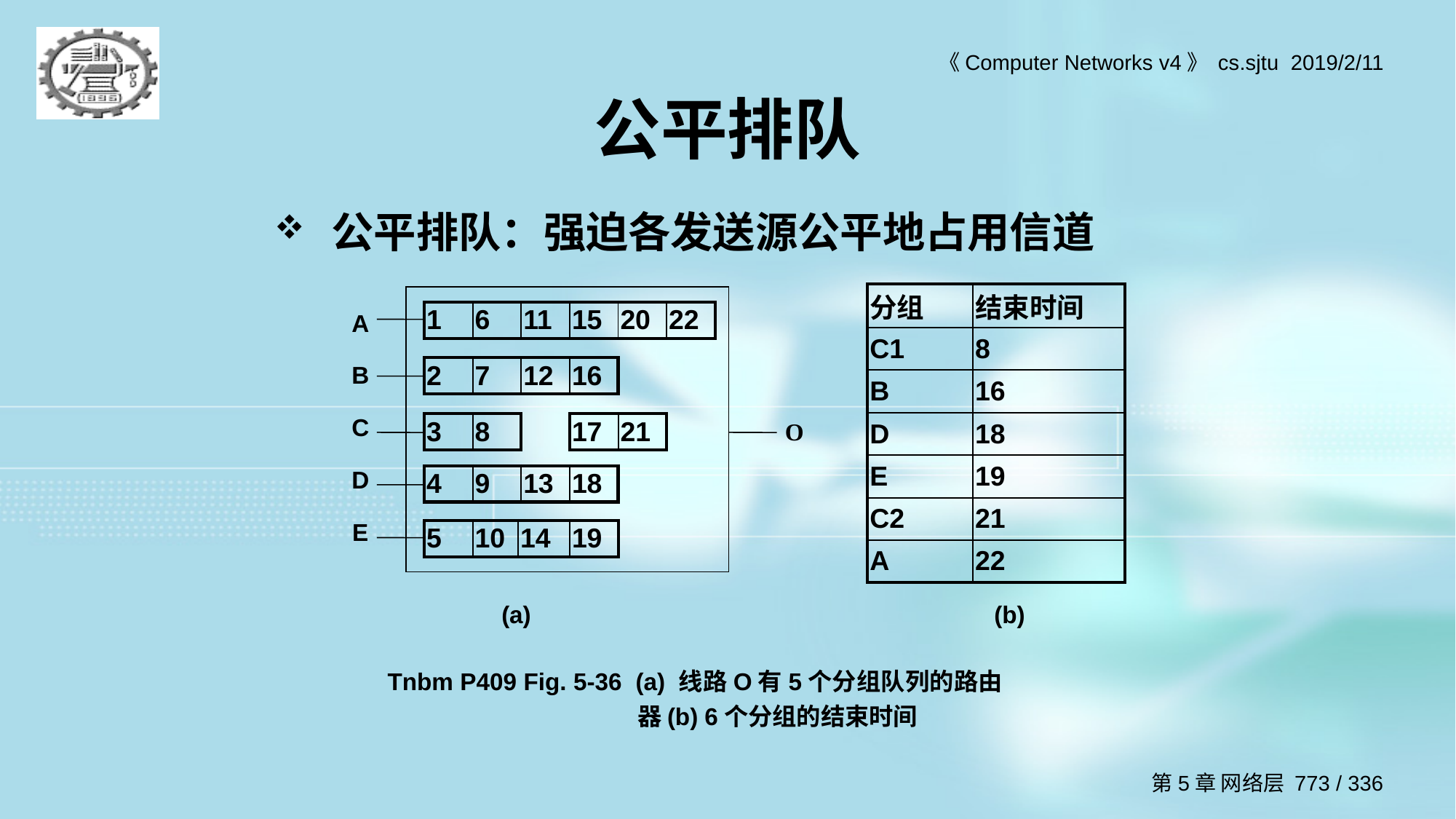

# 公平排队
公平排队：强迫各发送源公平地占用信道
| 分组 | 结束时间 |
| --- | --- |
| C1 | 8 |
| B | 16 |
| D | 18 |
| E | 19 |
| C2 | 21 |
| A | 22 |

| 1 | 6 | 11 | 15 | 20 | 22 |
| --- | --- | --- | --- | --- | --- |
A

B

C

D

E

| 2 | 7 | 12 | 16 |
| --- | --- | --- | --- |

O
| 3 | 8 |
| --- | --- |
| 17 | 21 |
| --- | --- |

| 4 | 9 | 13 | 18 |
| --- | --- | --- | --- |

| 5 | 10 | 14 | 19 |
| --- | --- | --- | --- |

(a)                                                                     (b)
Tnbm P409 Fig. 5-36  (a) 线路O有5个分组队列的路由器(b) 6个分组的结束时间